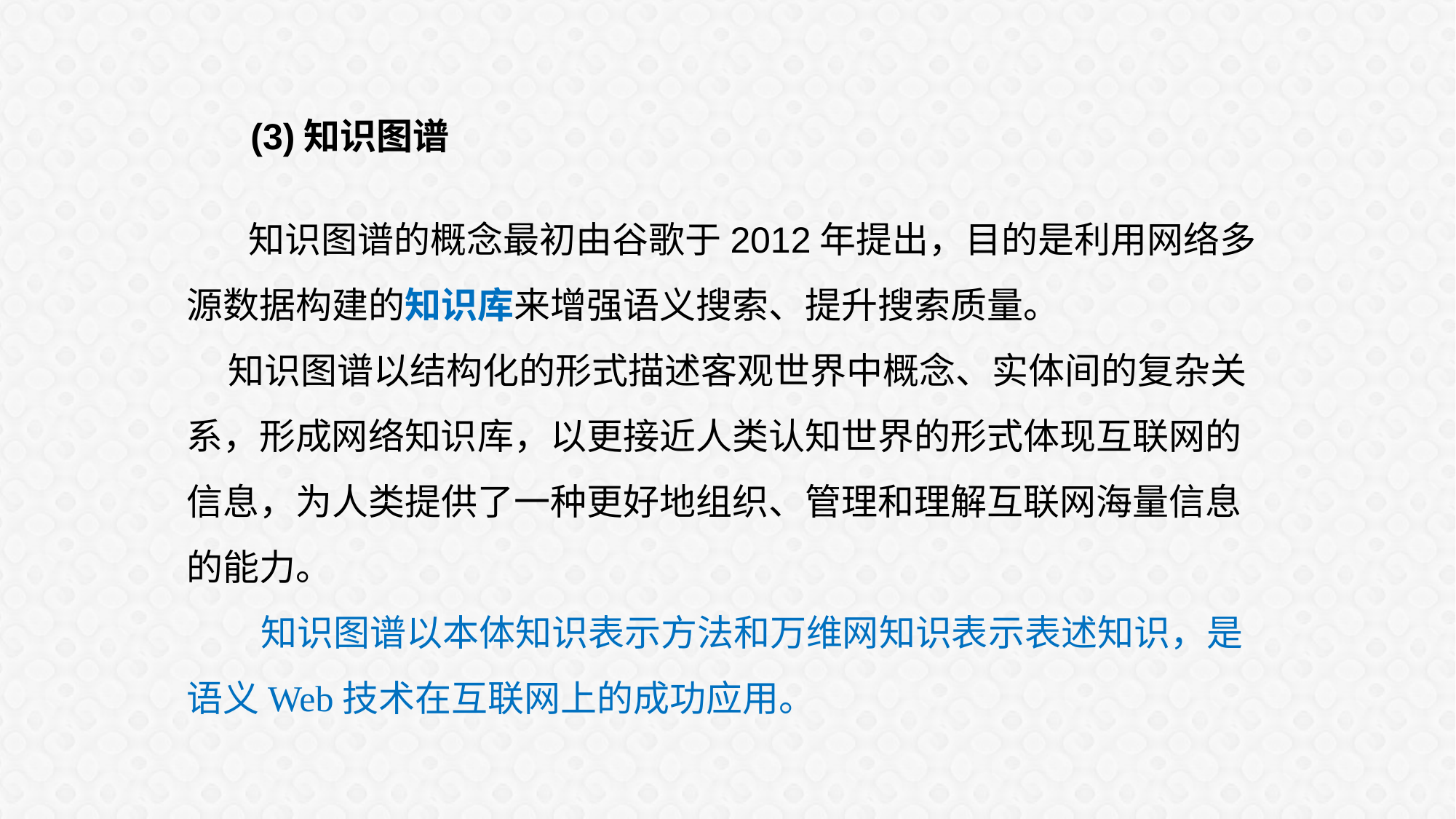

(3)知识图谱
         知识图谱的概念最初由谷歌于2012年提出，目的是利用网络多源数据构建的知识库来增强语义搜索、提升搜索质量。
    知识图谱以结构化的形式描述客观世界中概念、实体间的复杂关系，形成网络知识库，以更接近人类认知世界的形式体现互联网的信息，为人类提供了一种更好地组织、管理和理解互联网海量信息的能力。
        知识图谱以本体知识表示方法和万维网知识表示表述知识，是语义Web技术在互联网上的成功应用。